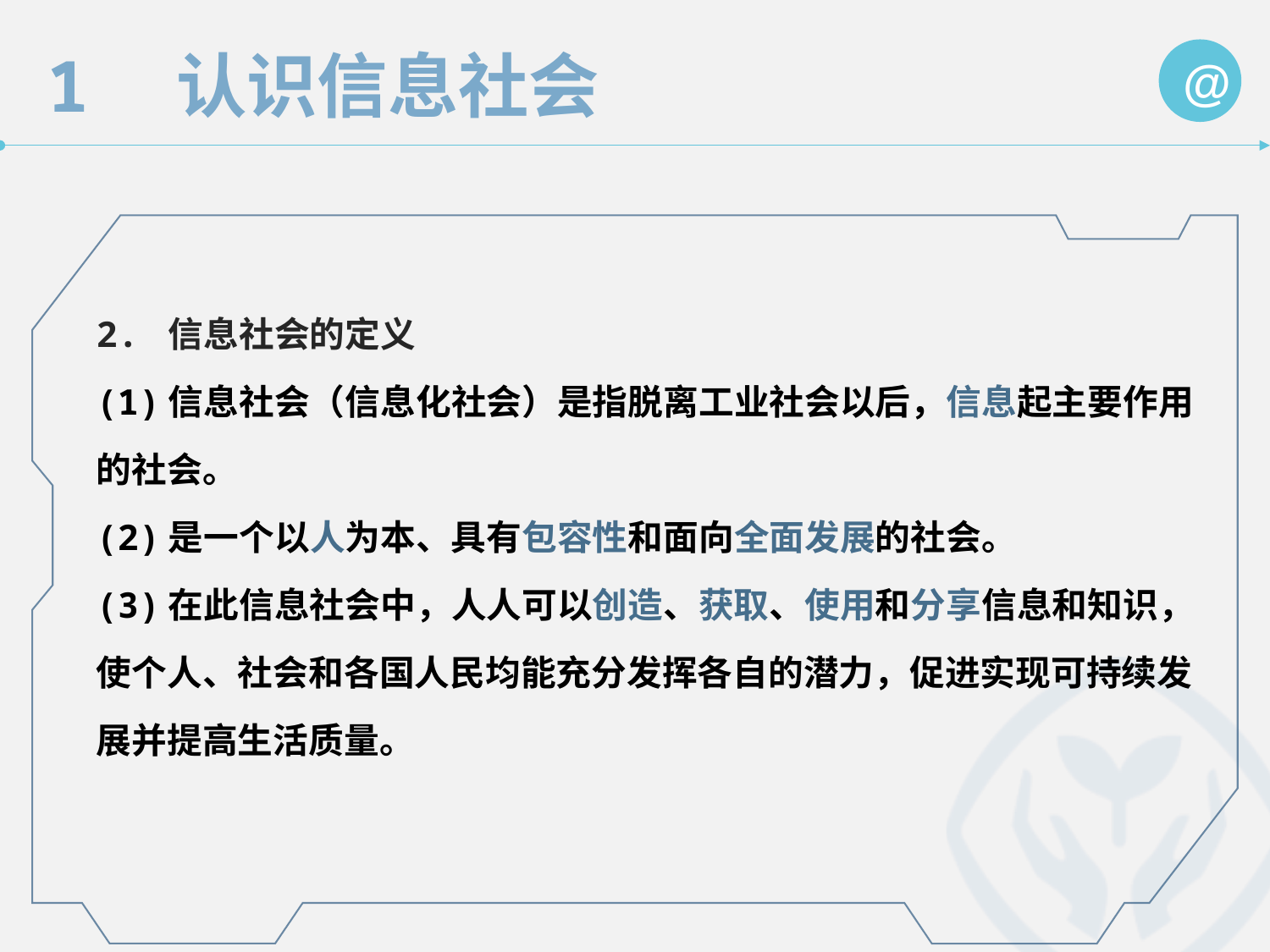

1　认识信息社会
@

2. 信息社会的定义
(1)信息社会（信息化社会）是指脱离工业社会以后，信息起主要作用的社会。
(2)是一个以人为本、具有包容性和面向全面发展的社会。
(3)在此信息社会中，人人可以创造、获取、使用和分享信息和知识，使个人、社会和各国人民均能充分发挥各自的潜力，促进实现可持续发展并提高生活质量。